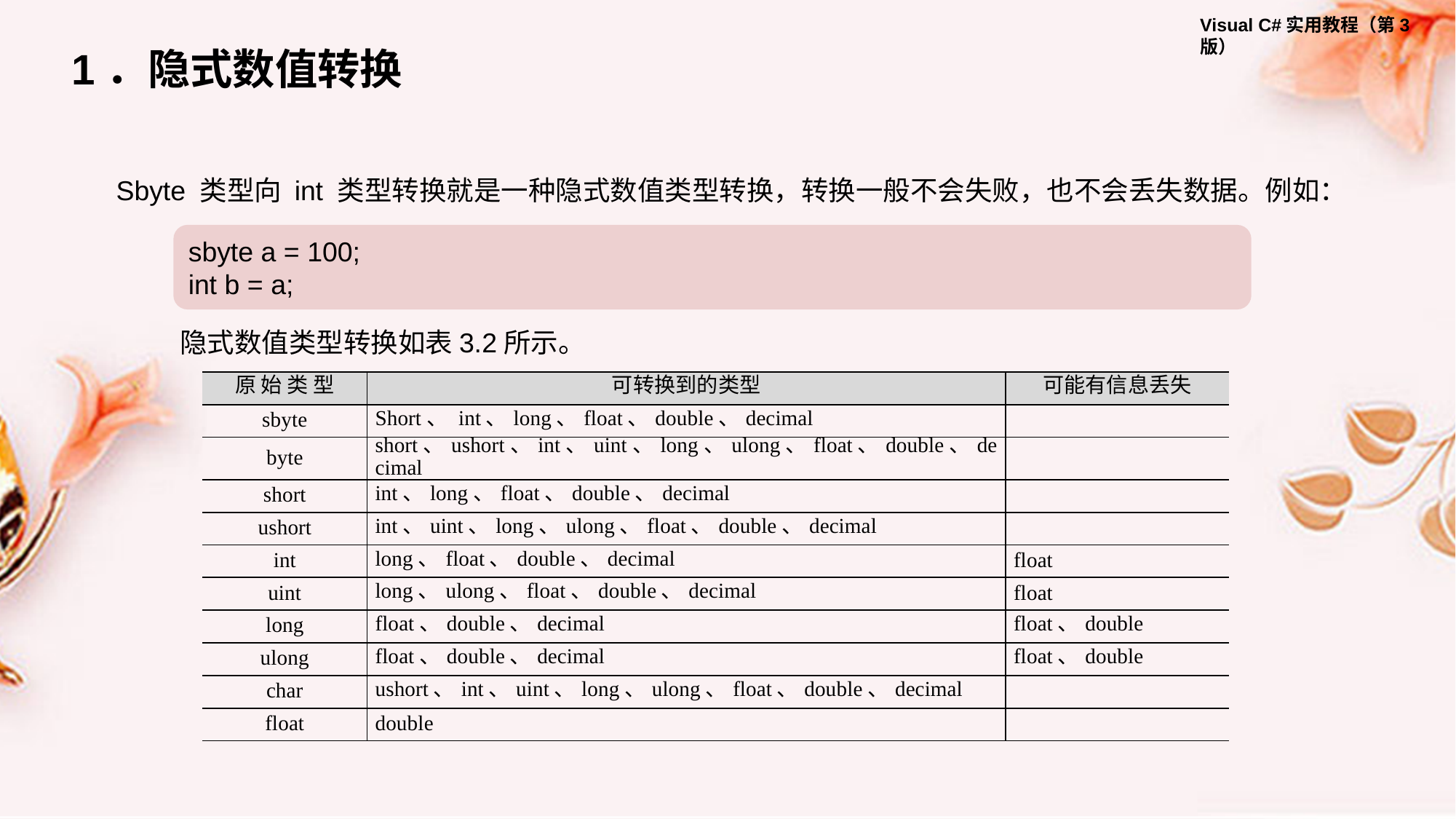

1．隐式数值转换
Sbyte 类型向 int 类型转换就是一种隐式数值类型转换，转换一般不会失败，也不会丢失数据。例如：
sbyte a = 100;
int b = a;
隐式数值类型转换如表3.2所示。
| 原 始 类 型 | 可转换到的类型 | 可能有信息丢失 |
| --- | --- | --- |
| sbyte | Short、 int、long、float、double、decimal |  |
| byte | short、ushort、int、uint、long、ulong、float、double、decimal |  |
| short | int、long、float、double、decimal |  |
| ushort | int、uint、long、ulong、float、double、decimal |  |
| int | long、float、double、decimal | float |
| uint | long、ulong、float、double、decimal | float |
| long | float、double、decimal | float、double |
| ulong | float、double、decimal | float、double |
| char | ushort、int、uint、long、ulong、float、double、decimal |  |
| float | double |  |